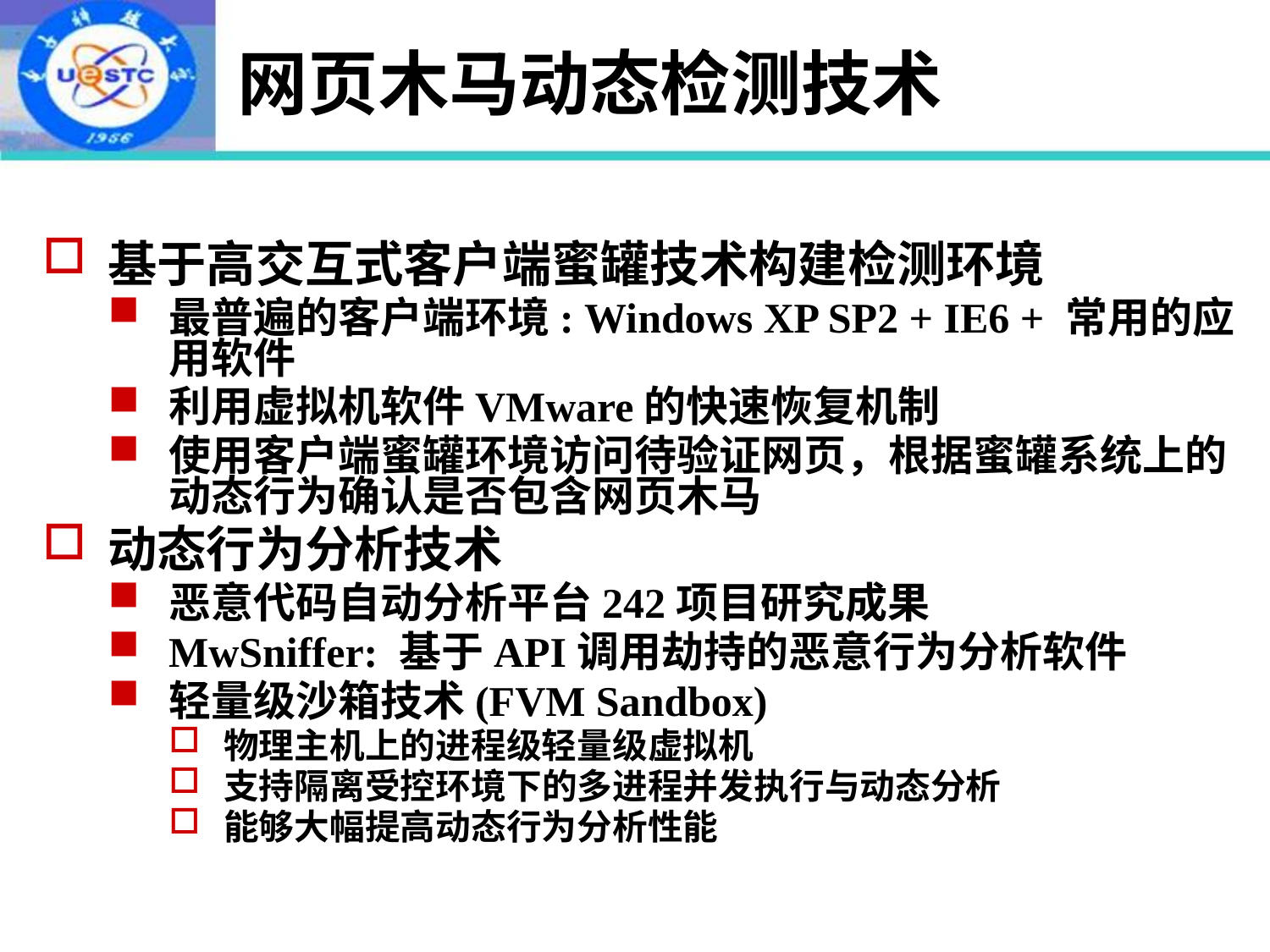

# 网页木马动态检测技术
基于高交互式客户端蜜罐技术构建检测环境
最普遍的客户端环境: Windows XP SP2 + IE6 + 常用的应用软件
利用虚拟机软件VMware的快速恢复机制
使用客户端蜜罐环境访问待验证网页，根据蜜罐系统上的动态行为确认是否包含网页木马
动态行为分析技术
恶意代码自动分析平台242项目研究成果
MwSniffer: 基于API调用劫持的恶意行为分析软件
轻量级沙箱技术(FVM Sandbox)
物理主机上的进程级轻量级虚拟机
支持隔离受控环境下的多进程并发执行与动态分析
能够大幅提高动态行为分析性能